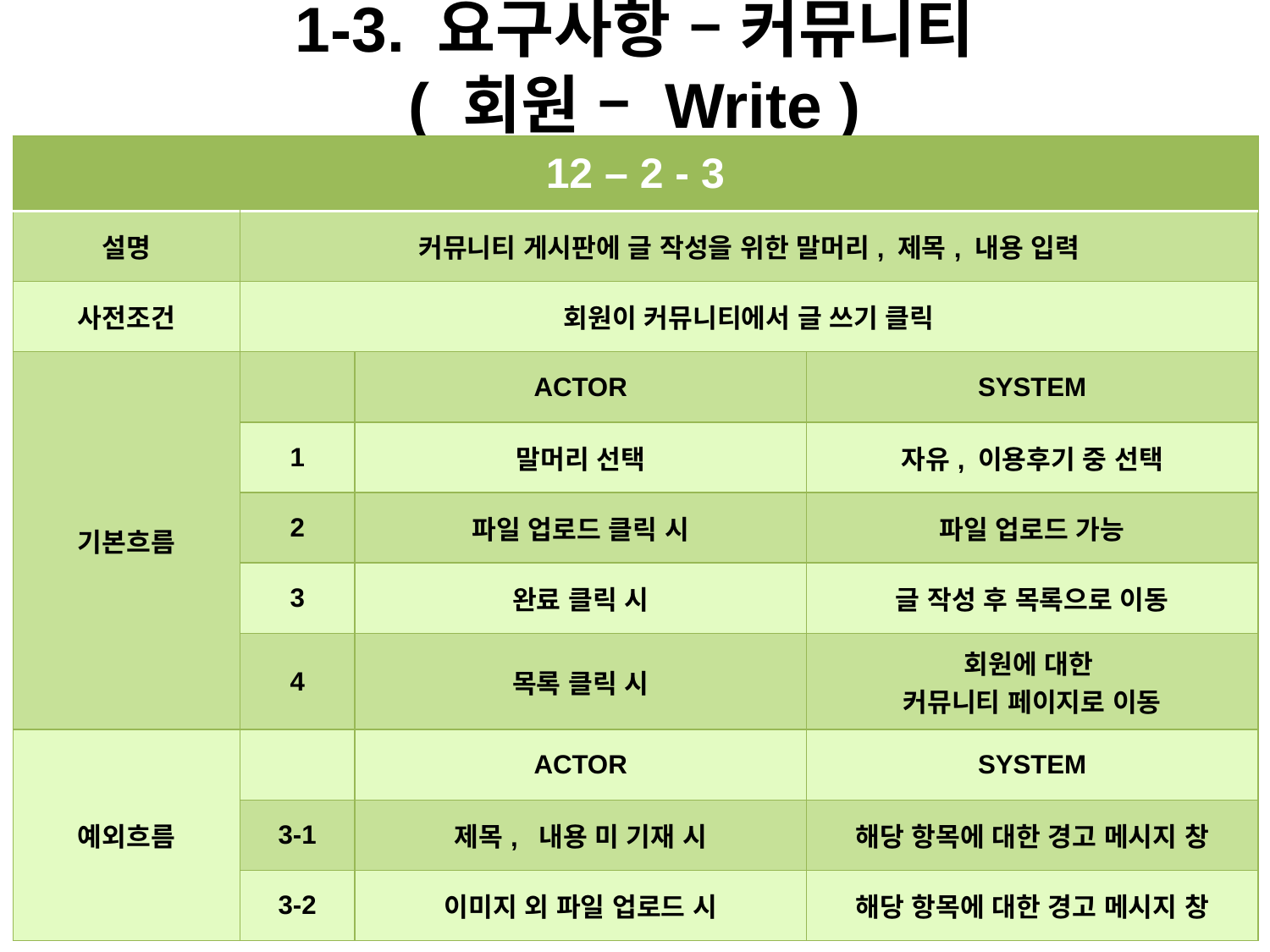

# 1-3. 요구사항 – 커뮤니티 ( 회원 – Write )
| 12 – 2 - 3 |  |  |  |
| --- | --- | --- | --- |
| 설명 | 커뮤니티 게시판에 글 작성을 위한 말머리, 제목, 내용 입력 |  |  |
| 사전조건 | 회원이 커뮤니티에서 글 쓰기 클릭 |  |  |
| 기본흐름 |  | ACTOR | SYSTEM |
|  | 1 | 말머리 선택 | 자유, 이용후기 중 선택 |
|  | 2 | 파일 업로드 클릭 시 | 파일 업로드 가능 |
|  | 3 | 완료 클릭 시 | 글 작성 후 목록으로 이동 |
|  | 4 | 목록 클릭 시 | 회원에 대한 커뮤니티 페이지로 이동 |
| 예외흐름 |  | ACTOR | SYSTEM |
|  | 3-1 | 제목, 내용 미 기재 시 | 해당 항목에 대한 경고 메시지 창 |
|  | 3-2 | 이미지 외 파일 업로드 시 | 해당 항목에 대한 경고 메시지 창 |